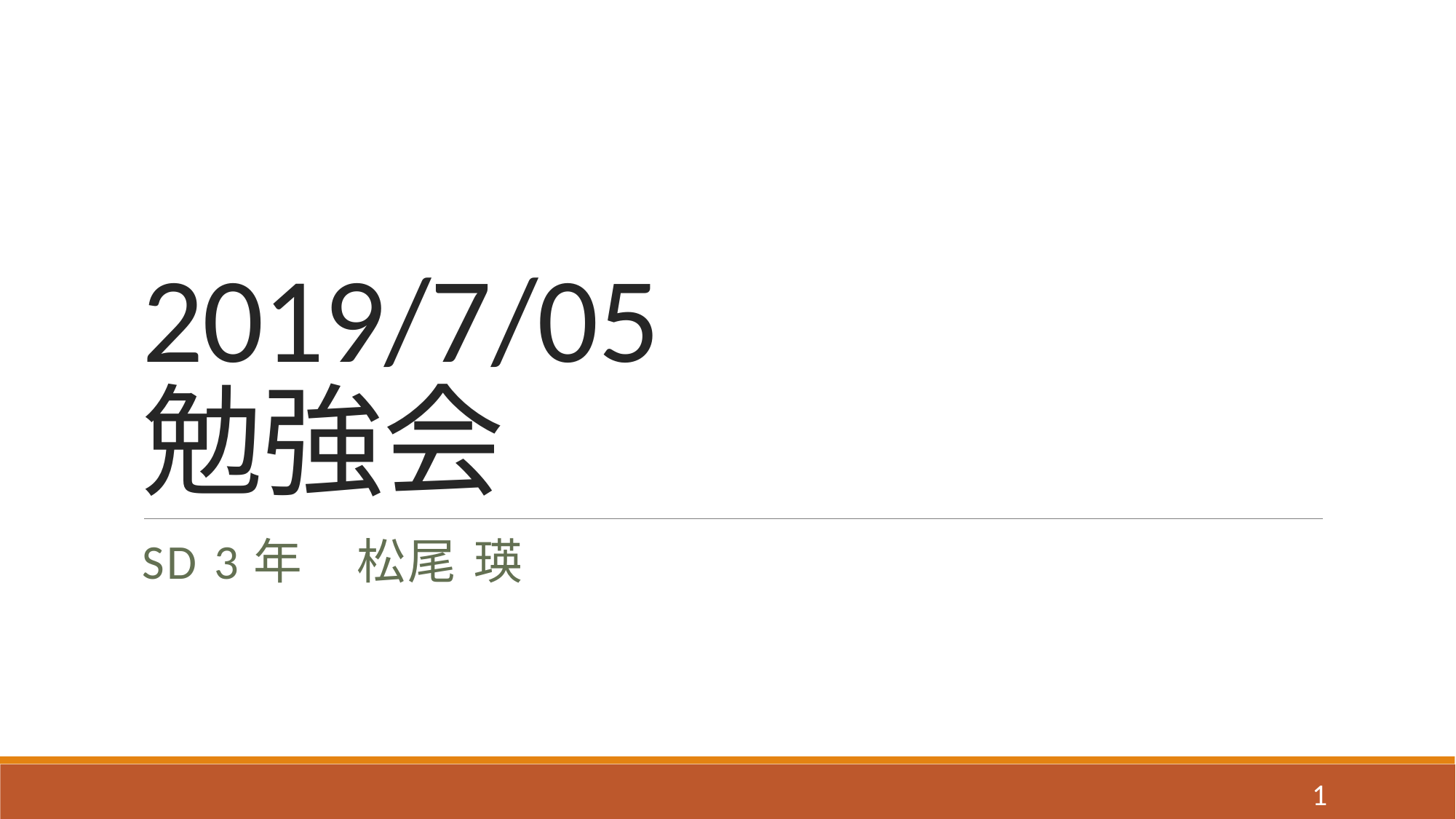

# 2019/7/05 勉強会
SD 3年　松尾 瑛
1